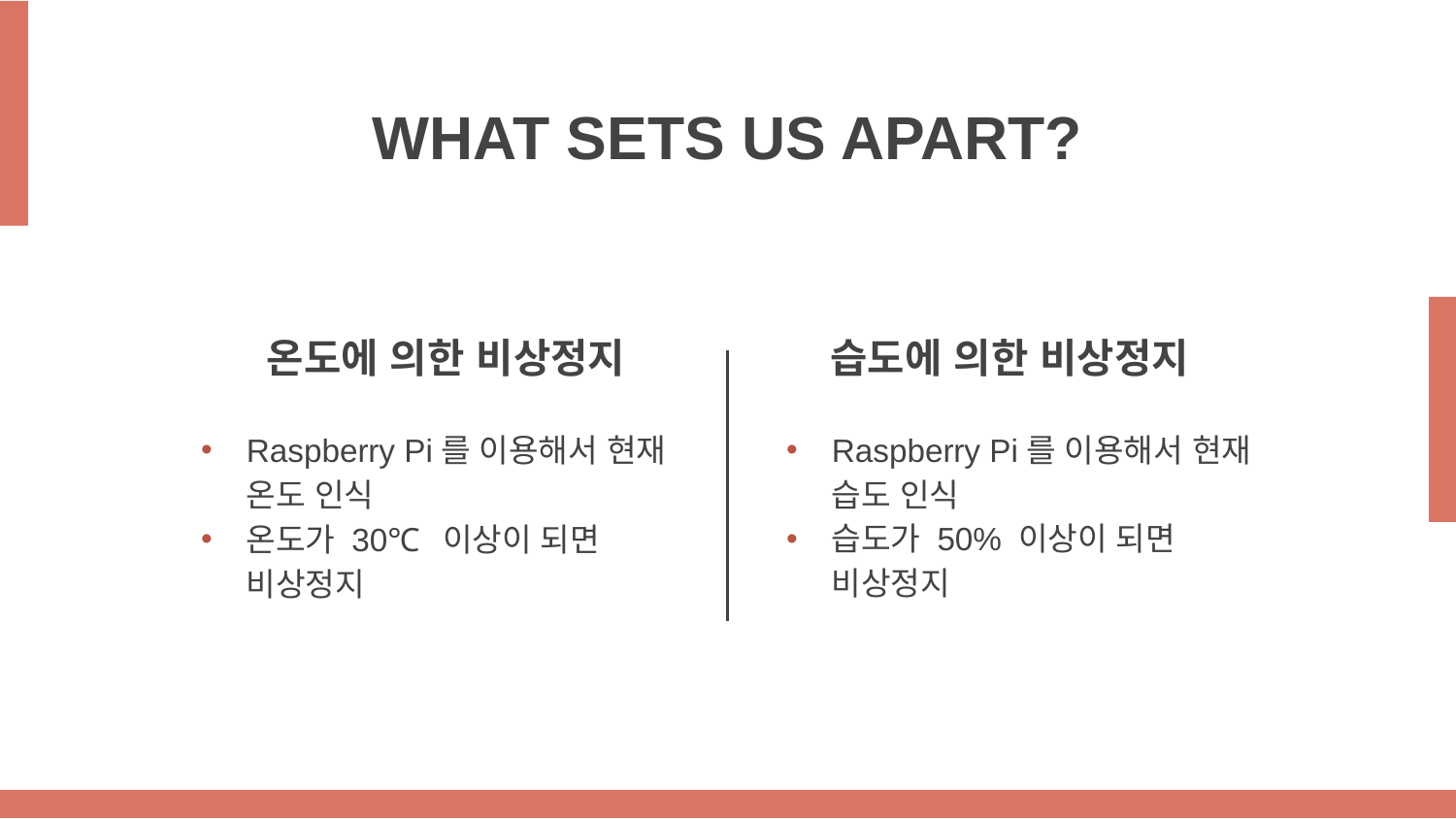

WHAT SETS US APART?
# 온도에 의한 비상정지
습도에 의한 비상정지
Raspberry Pi를 이용해서 현재 습도 인식
습도가 50% 이상이 되면 비상정지
Raspberry Pi를 이용해서 현재 온도 인식
온도가 30℃ 이상이 되면 비상정지